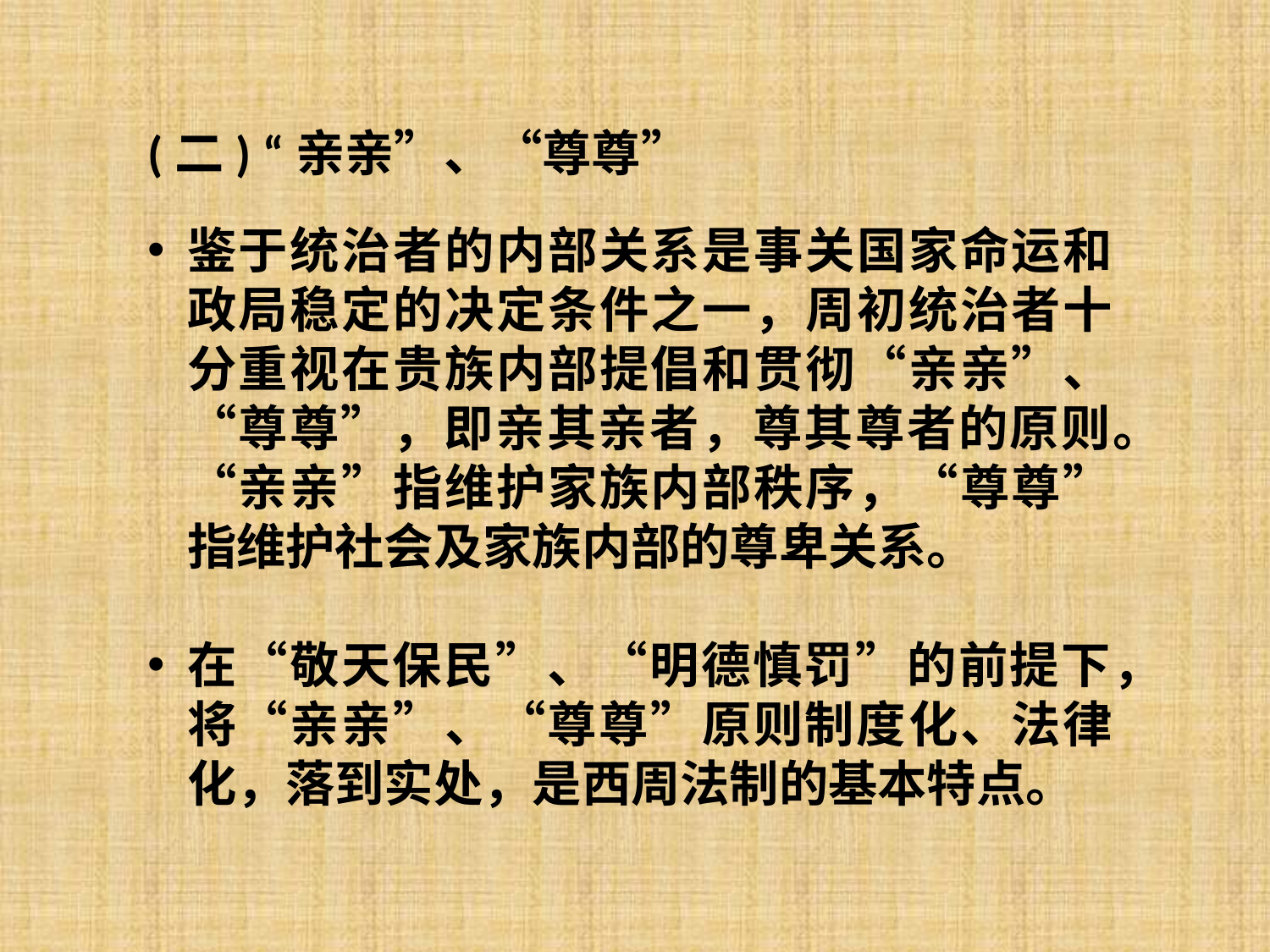

(二) “亲亲”、“尊尊”

鉴于统治者的内部关系是事关国家命运和政局稳定的决定条件之一，周初统治者十分重视在贵族内部提倡和贯彻“亲亲”、“尊尊”，即亲其亲者，尊其尊者的原则。“亲亲”指维护家族内部秩序，“尊尊”指维护社会及家族内部的尊卑关系。

在“敬天保民”、“明德慎罚”的前提下，将“亲亲”、“尊尊”原则制度化、法律化，落到实处，是西周法制的基本特点。